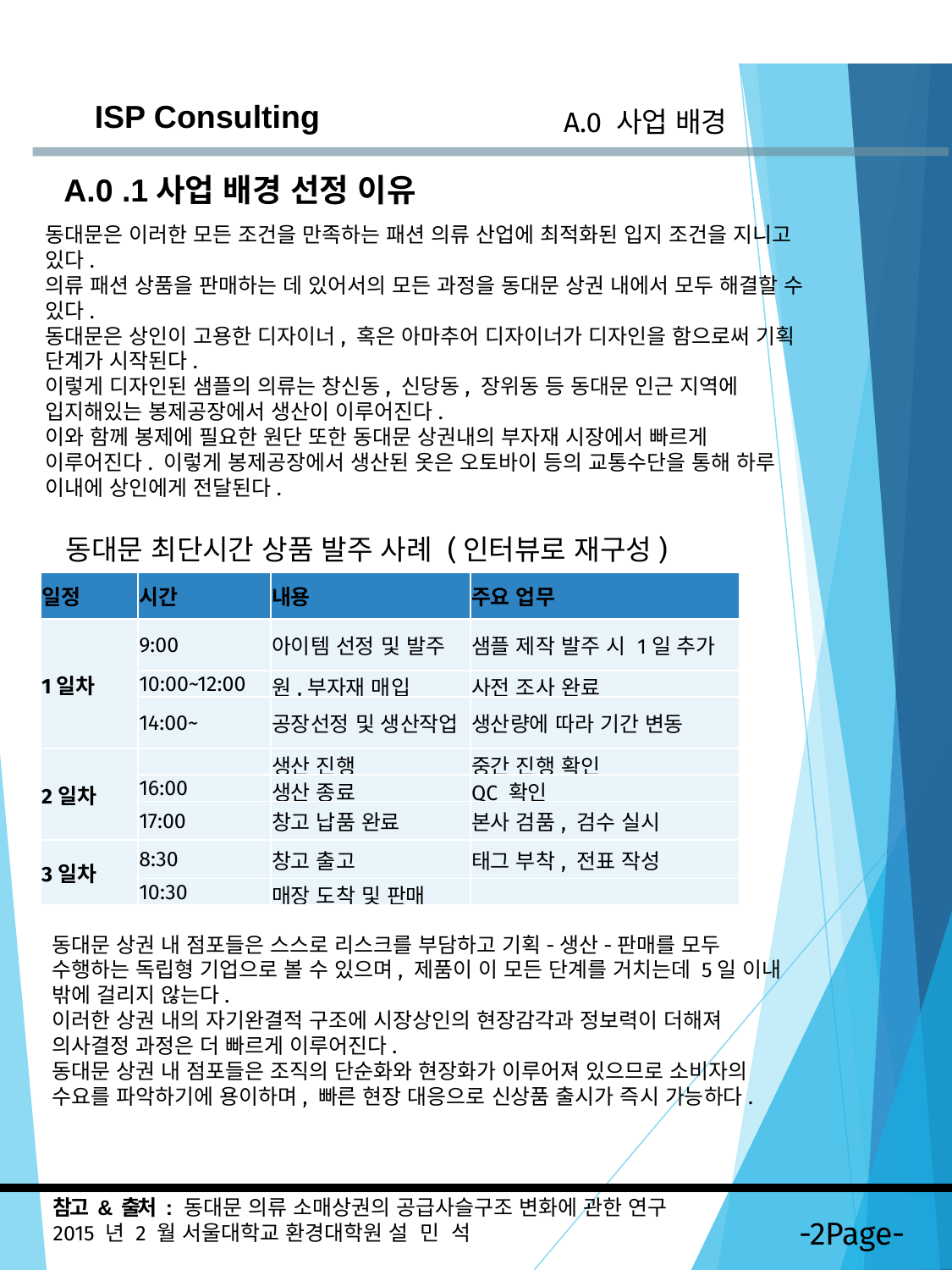

ISP Consulting
A.0 사업 배경
A.0 .1사업 배경 선정 이유
동대문은 이러한 모든 조건을 만족하는 패션 의류 산업에 최적화된 입지 조건을 지니고 있다.
의류 패션 상품을 판매하는 데 있어서의 모든 과정을 동대문 상권 내에서 모두 해결할 수 있다.
동대문은 상인이 고용한 디자이너, 혹은 아마추어 디자이너가 디자인을 함으로써 기획 단계가 시작된다.
이렇게 디자인된 샘플의 의류는 창신동, 신당동, 장위동 등 동대문 인근 지역에 입지해있는 봉제공장에서 생산이 이루어진다.
이와 함께 봉제에 필요한 원단 또한 동대문 상권내의 부자재 시장에서 빠르게 이루어진다. 이렇게 봉제공장에서 생산된 옷은 오토바이 등의 교통수단을 통해 하루 이내에 상인에게 전달된다.

동대문 최단시간 상품 발주 사례 (인터뷰로 재구성)
| 일정 | 시간 | 내용 | 주요 업무 |
| --- | --- | --- | --- |
| 1일차 | 9:00 | 아이템 선정 및 발주 | 샘플 제작 발주 시 1일 추가 |
|  | 10:00~12:00 | 원,부자재 매입 | 사전 조사 완료 |
|  | 14:00~ | 공장선정 및 생산작업 | 생산량에 따라 기간 변동 |
| 2일차 |  | 생산 진행 | 중간 진행 확인 |
|  | 16:00 | 생산 종료 | QC 확인 |
|  | 17:00 | 창고 납품 완료 | 본사 검품, 검수 실시 |
| 3일차 | 8:30 | 창고 출고 | 태그 부착, 전표 작성 |
|  | 10:30 | 매장 도착 및 판매 |  |
동대문 상권 내 점포들은 스스로 리스크를 부담하고 기획-생산-판매를 모두 수행하는 독립형 기업으로 볼 수 있으며, 제품이 이 모든 단계를 거치는데 5일 이내 밖에 걸리지 않는다.
이러한 상권 내의 자기완결적 구조에 시장상인의 현장감각과 정보력이 더해져 의사결정 과정은 더 빠르게 이루어진다.
동대문 상권 내 점포들은 조직의 단순화와 현장화가 이루어져 있으므로 소비자의 수요를 파악하기에 용이하며, 빠른 현장 대응으로 신상품 출시가 즉시 가능하다.
참고 & 출처 :  동대문 의류 소매상권의 공급사슬구조 변화에 관한 연구
2015 년 2 월 서울대학교 환경대학원 설  민  석

-2Page-